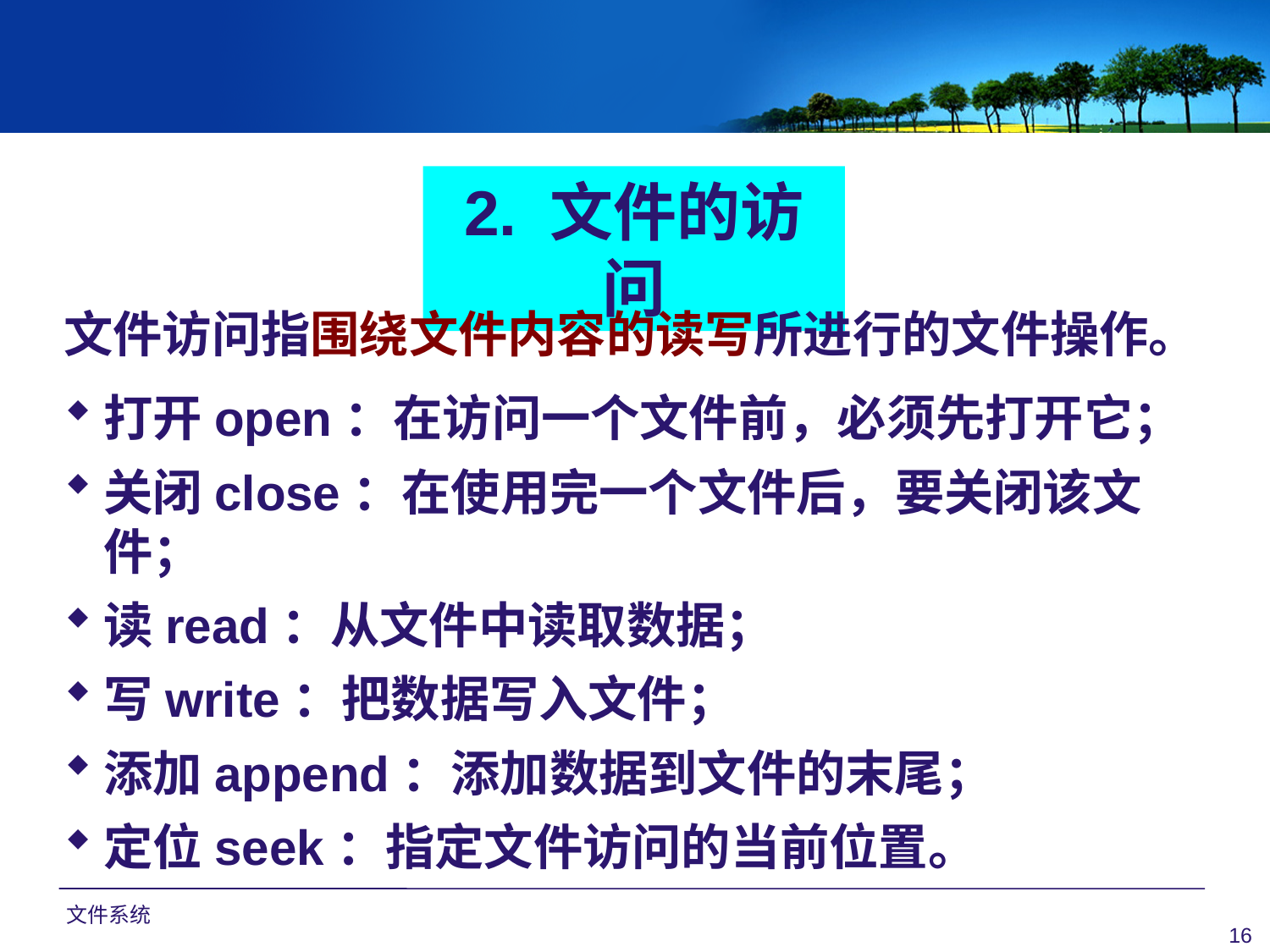

2. 文件的访问
文件访问指围绕文件内容的读写所进行的文件操作。
打开open：在访问一个文件前，必须先打开它；
关闭close：在使用完一个文件后，要关闭该文件；
读read：从文件中读取数据；
写write：把数据写入文件；
添加append：添加数据到文件的末尾；
定位seek：指定文件访问的当前位置。
文件系统
16